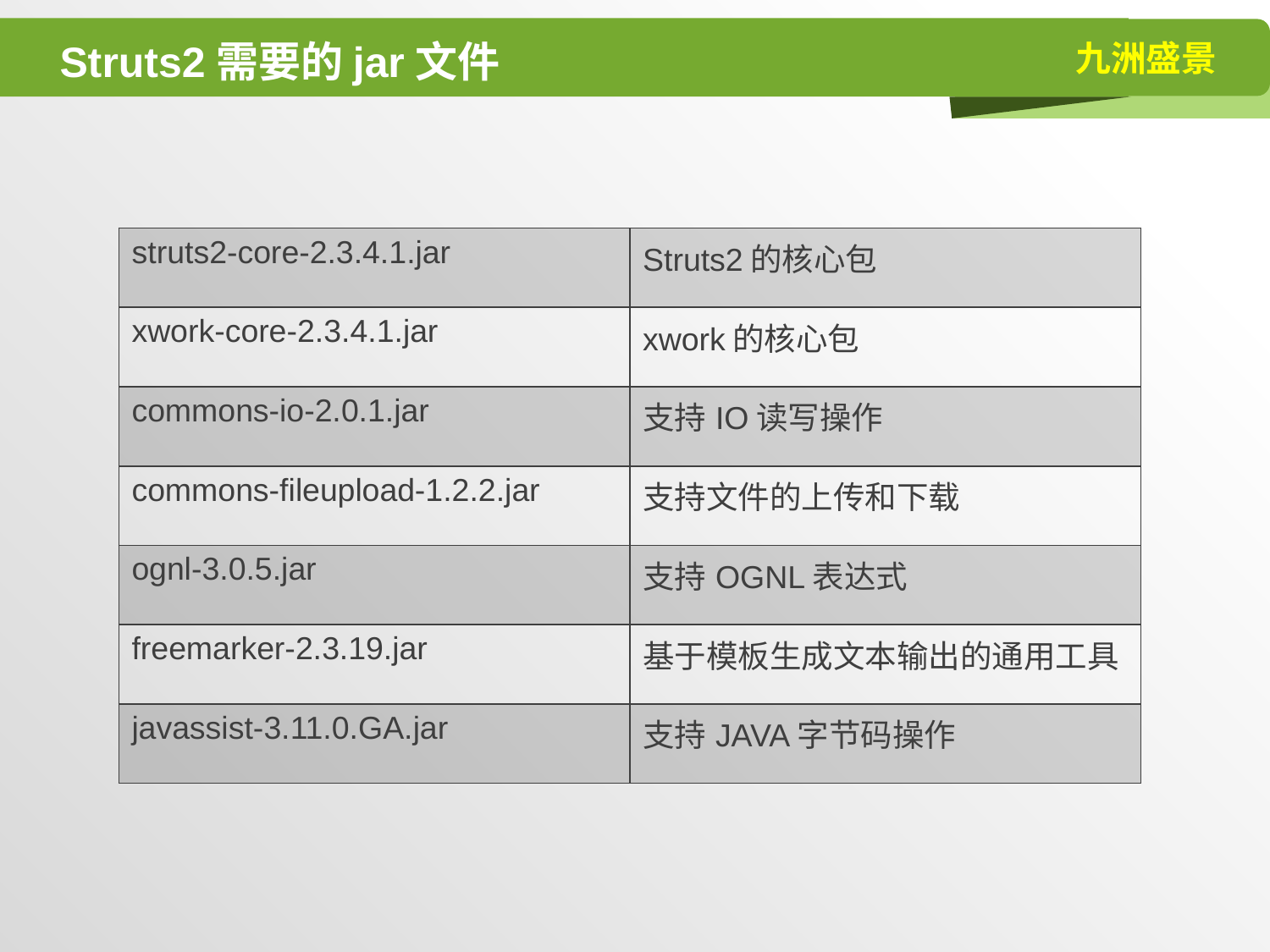

# Struts2需要的jar文件
| struts2-core-2.3.4.1.jar | Struts2的核心包 |
| --- | --- |
| xwork-core-2.3.4.1.jar | xwork的核心包 |
| commons-io-2.0.1.jar | 支持IO读写操作 |
| commons-fileupload-1.2.2.jar | 支持文件的上传和下载 |
| ognl-3.0.5.jar | 支持OGNL表达式 |
| freemarker-2.3.19.jar | 基于模板生成文本输出的通用工具 |
| javassist-3.11.0.GA.jar | 支持JAVA字节码操作 |